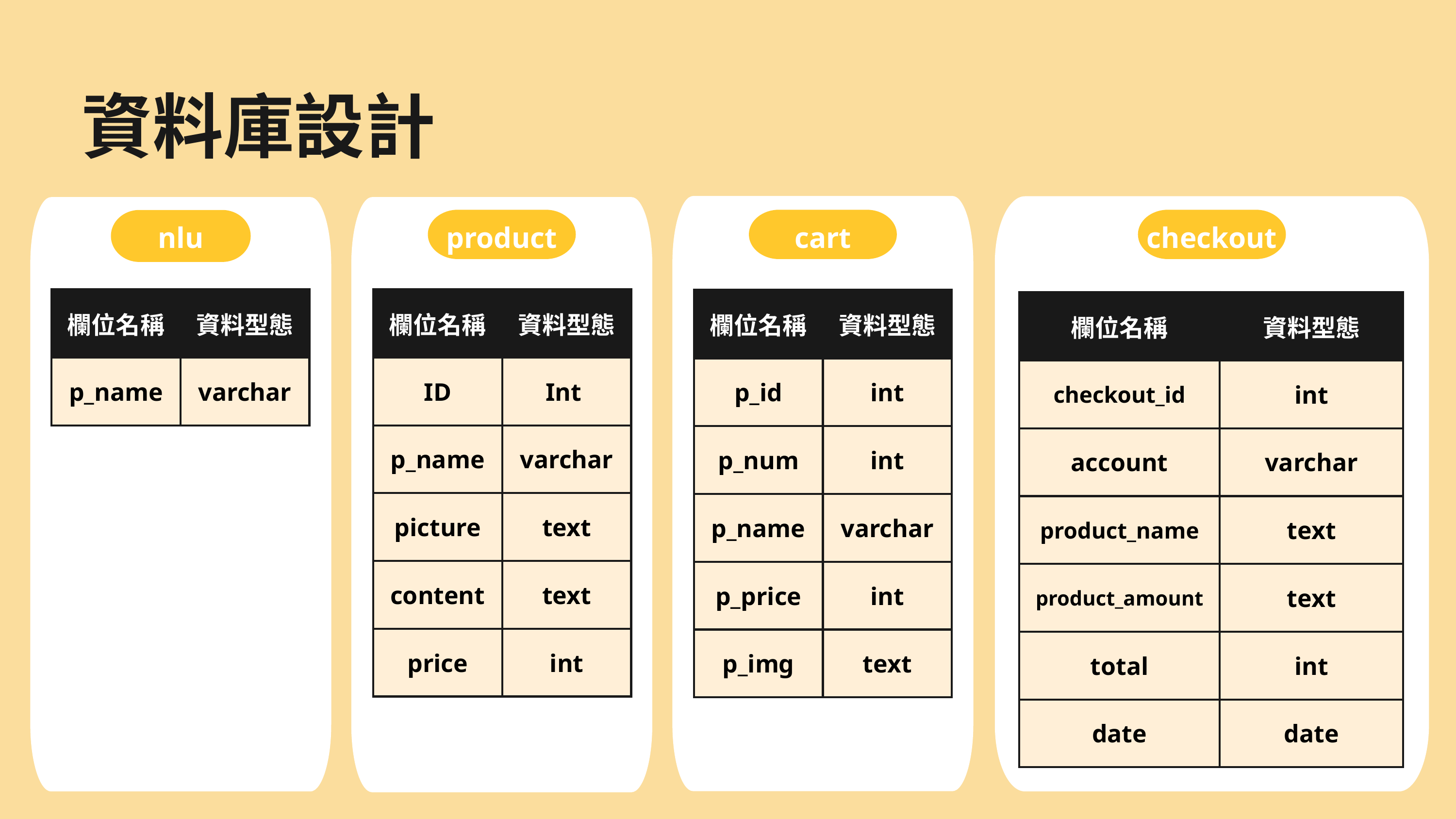

資料庫設計

nlu

checkout
cart
product
| 欄位名稱 | 資料型態 |
| --- | --- |
| p\_name | varchar |
| 欄位名稱 | 資料型態 |
| --- | --- |
| ID | Int |
| p\_name | varchar |
| picture | text |
| content | text |
| price | int |
| 欄位名稱 | 資料型態 |
| --- | --- |
| p\_id | int |
| p\_num | int |
| p\_name | varchar |
| p\_price | int |
| p\_img | text |
| 欄位名稱 | 資料型態 |
| --- | --- |
| checkout\_id | int |
| account | varchar |
| product\_name | text |
| product\_amount | text |
| total | int |
| date | date |